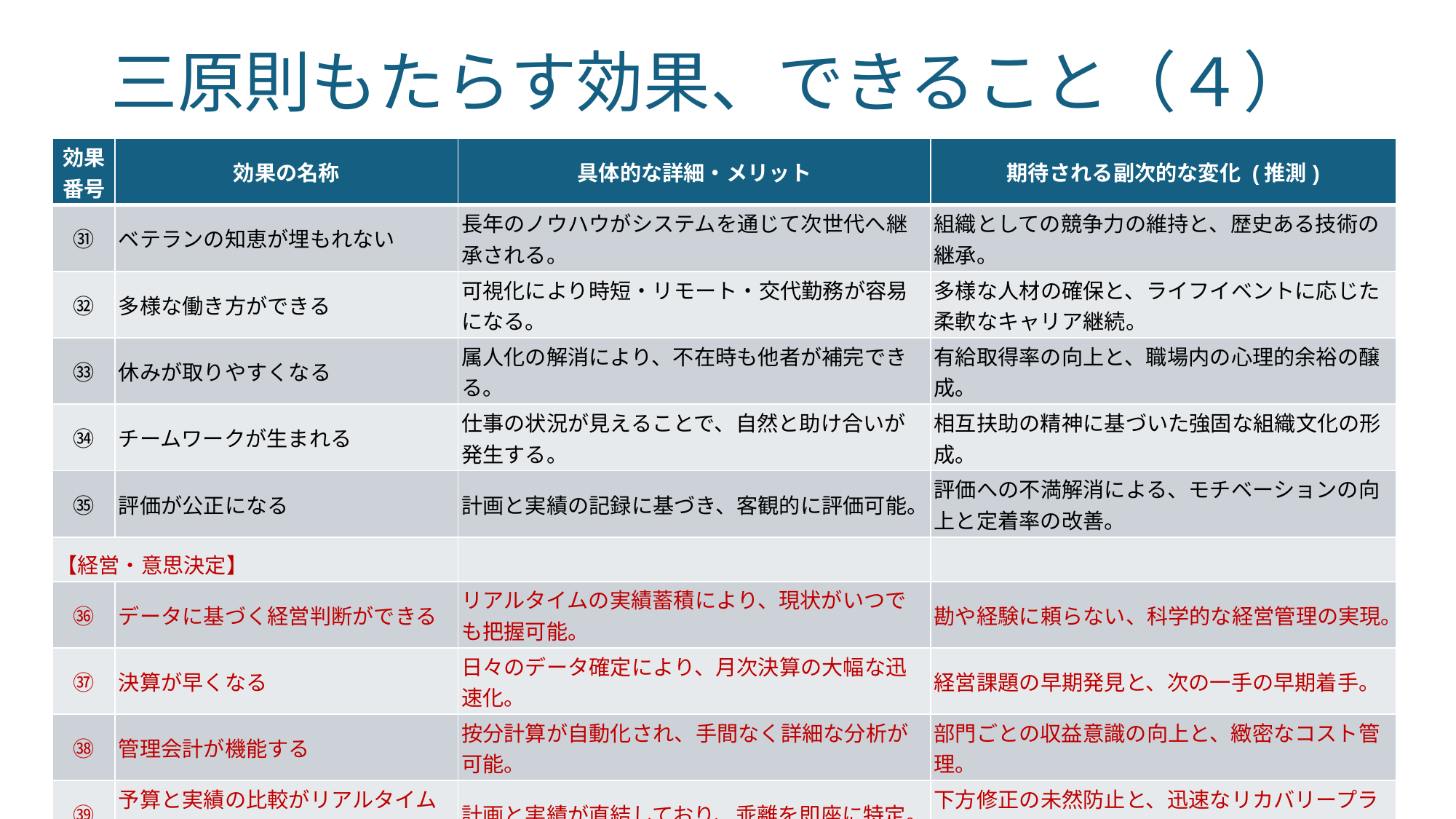

# 三原則もたらす効果、できること（４）
| 効果 番号 | 効果の名称 | 具体的な詳細・メリット | 期待される副次的な変化 (推測) |
| --- | --- | --- | --- |
| ㉛ | ベテランの知恵が埋もれない | 長年のノウハウがシステムを通じて次世代へ継承される。 | 組織としての競争力の維持と、歴史ある技術の継承。 |
| ㉜ | 多様な働き方ができる | 可視化により時短・リモート・交代勤務が容易になる。 | 多様な人材の確保と、ライフイベントに応じた柔軟なキャリア継続。 |
| ㉝ | 休みが取りやすくなる | 属人化の解消により、不在時も他者が補完できる。 | 有給取得率の向上と、職場内の心理的余裕の醸成。 |
| ㉞ | チームワークが生まれる | 仕事の状況が見えることで、自然と助け合いが発生する。 | 相互扶助の精神に基づいた強固な組織文化の形成。 |
| ㉟ | 評価が公正になる | 計画と実績の記録に基づき、客観的に評価可能。 | 評価への不満解消による、モチベーションの向上と定着率の改善。 |
| 【経営・意思決定】 |  |  |  |
| ㊱ | データに基づく経営判断ができる | リアルタイムの実績蓄積により、現状がいつでも把握可能。 | 勘や経験に頼らない、科学的な経営管理の実現。 |
| ㊲ | 決算が早くなる | 日々のデータ確定により、月次決算の大幅な迅速化。 | 経営課題の早期発見と、次の一手の早期着手。 |
| ㊳ | 管理会計が機能する | 按分計算が自動化され、手間なく詳細な分析が可能。 | 部門ごとの収益意識の向上と、緻密なコスト管理。 |
| ㊴ | 予算と実績の比較がリアルタイムでできる | 計画と実績が直結しており、乖離を即座に特定。 | 下方修正の未然防止と、迅速なリカバリープランの策定。 |
| ㊵ | 投資判断の精度が上がる | 正確なデータに基づき、最適なリソース配分を実現。 | 資本効率の向上と、不確実な投資による損失の回避。 |
74